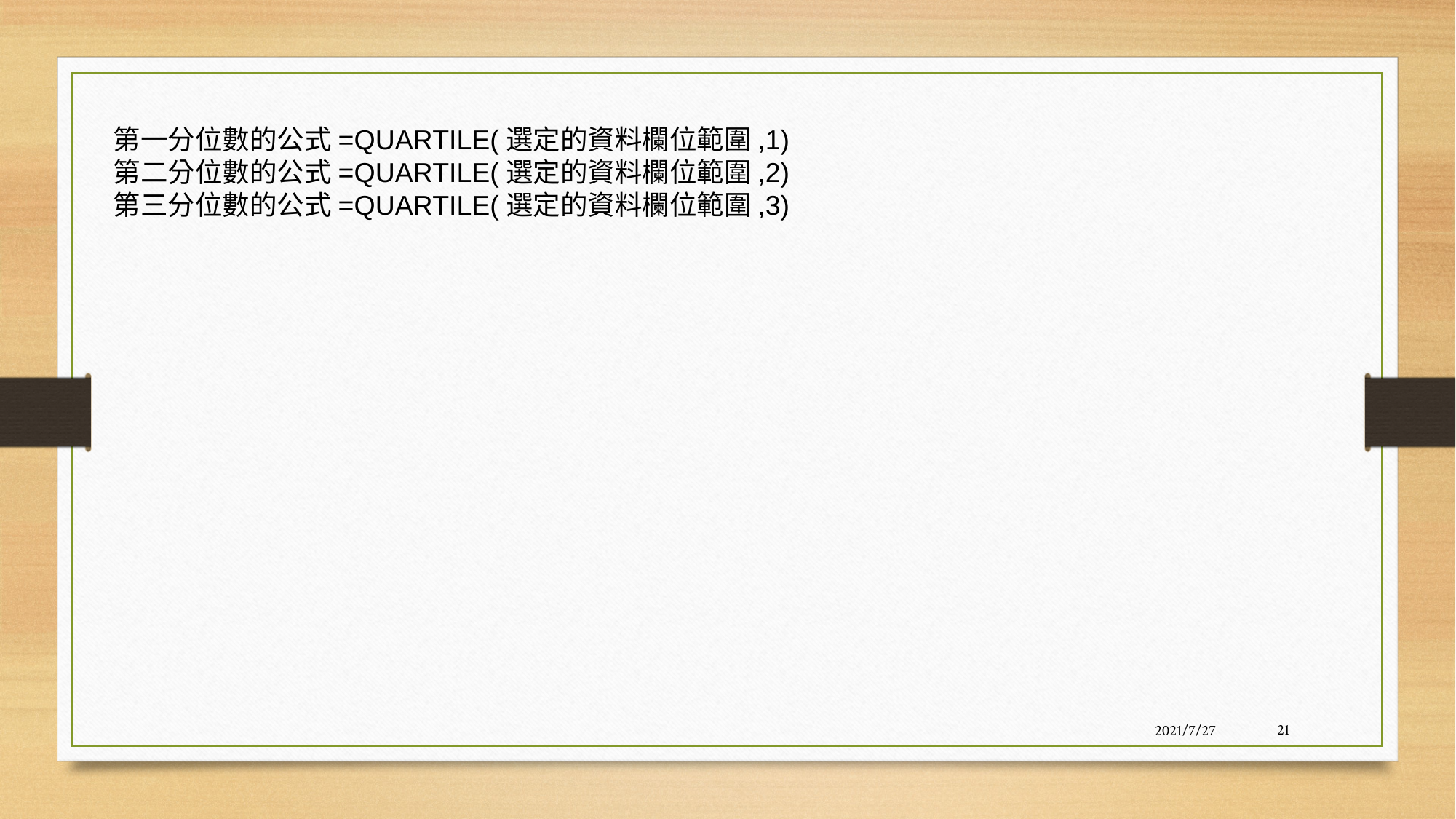

第一分位數的公式=QUARTILE(選定的資料欄位範圍,1)
第二分位數的公式=QUARTILE(選定的資料欄位範圍,2)
第三分位數的公式=QUARTILE(選定的資料欄位範圍,3)

2021/7/27
21